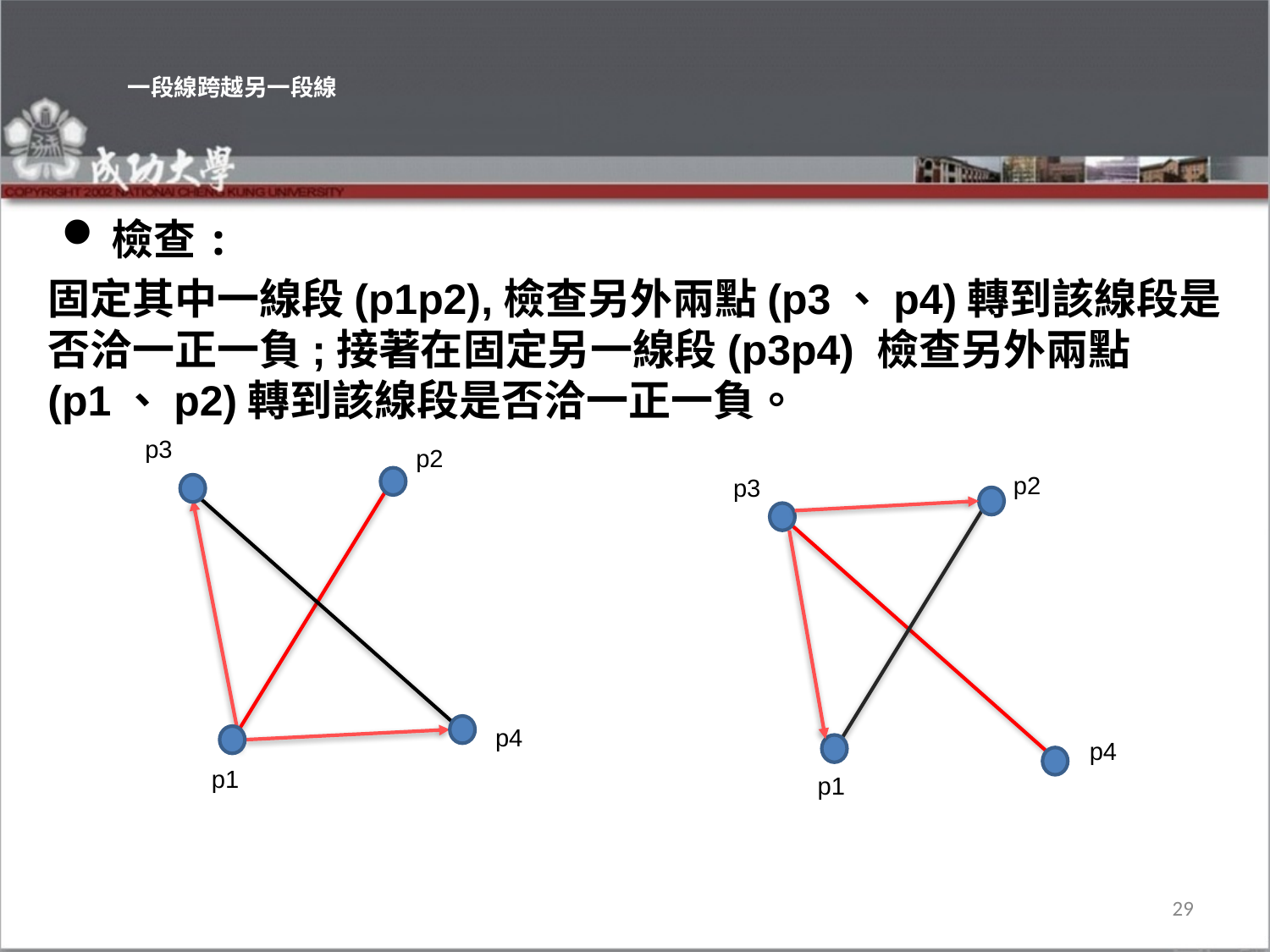

# 一段線跨越另一段線
檢查:
固定其中一線段(p1p2),檢查另外兩點(p3、p4)轉到該線段是否洽一正一負;接著在固定另一線段(p3p4) 檢查另外兩點(p1、p2)轉到該線段是否洽一正一負。
p3
p2
p2
p3

p4

p4

p1
p1
29